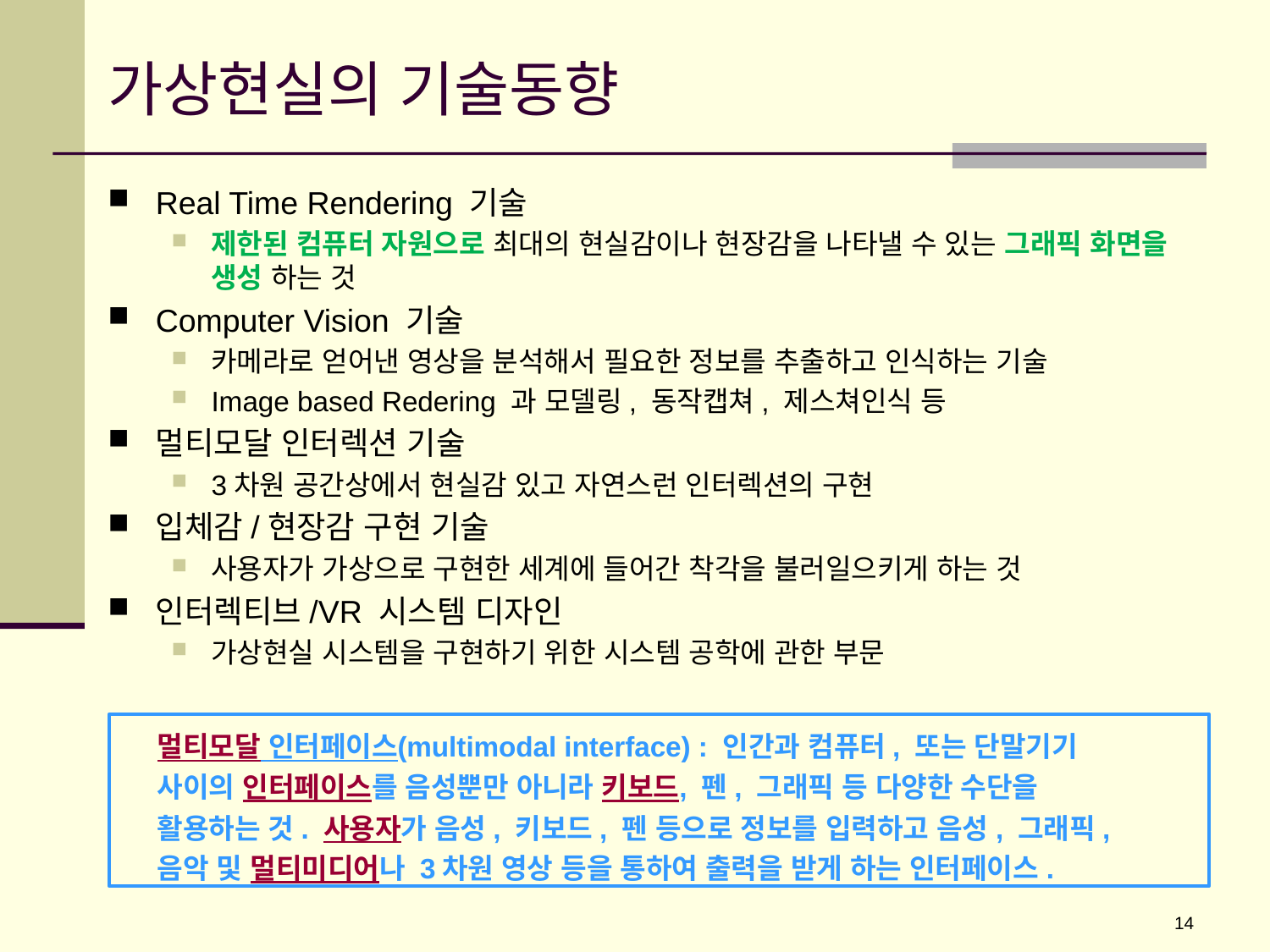

# 가상현실의 기술동향
Real Time Rendering 기술
제한된 컴퓨터 자원으로 최대의 현실감이나 현장감을 나타낼 수 있는 그래픽 화면을 생성 하는 것
Computer Vision 기술
카메라로 얻어낸 영상을 분석해서 필요한 정보를 추출하고 인식하는 기술
Image based Redering 과 모델링, 동작캡쳐, 제스쳐인식 등
멀티모달 인터렉션 기술
3차원 공간상에서 현실감 있고 자연스런 인터렉션의 구현
입체감/현장감 구현 기술
사용자가 가상으로 구현한 세계에 들어간 착각을 불러일으키게 하는 것
인터렉티브/VR 시스템 디자인
가상현실 시스템을 구현하기 위한 시스템 공학에 관한 부문

멀티모달 인터페이스(multimodal interface) : 인간과 컴퓨터, 또는 단말기기 사이의 인터페이스를 음성뿐만 아니라 키보드, 펜, 그래픽 등 다양한 수단을 활용하는 것. 사용자가 음성, 키보드, 펜 등으로 정보를 입력하고 음성, 그래픽, 음악 및 멀티미디어나 3차원 영상 등을 통하여 출력을 받게 하는 인터페이스.
14